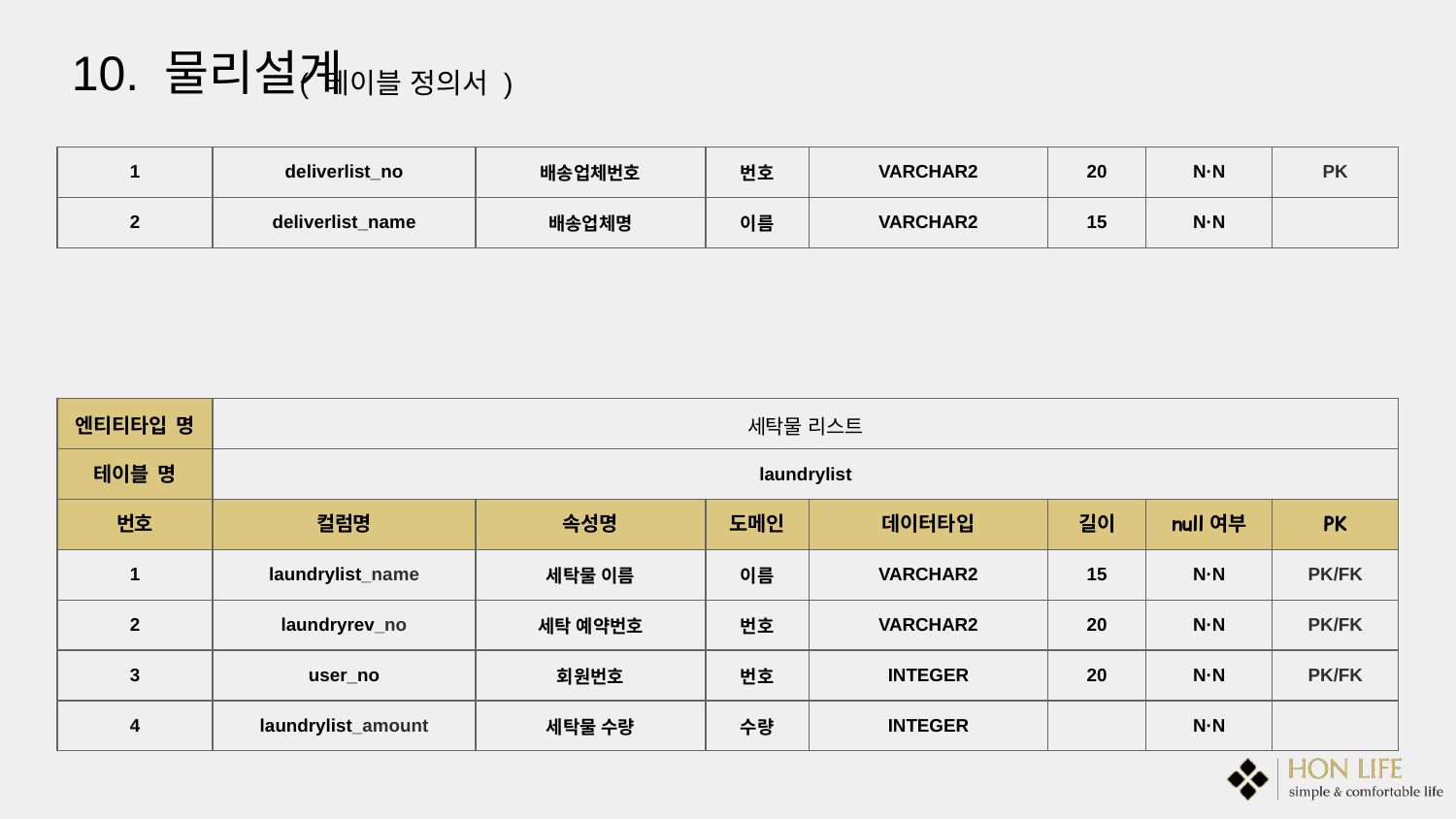

10. 물리설계
( 테이블 정의서 )

| 1 | deliverlist\_no | 배송업체번호 | 번호 | VARCHAR2 | 20 | N·N | PK |
| --- | --- | --- | --- | --- | --- | --- | --- |
| 2 | deliverlist\_name | 배송업체명 | 이름 | VARCHAR2 | 15 | N·N |  |
| 엔티티타입 명 | 세탁물 리스트 |  |  |  |  |  |  |
| --- | --- | --- | --- | --- | --- | --- | --- |
| 테이블 명 | laundrylist |  |  |  |  |  |  |
| 번호 | 컬럼명 | 속성명 | 도메인 | 데이터타입 | 길이 | null여부 | PK |
| 1 | laundrylist\_name | 세탁물 이름 | 이름 | VARCHAR2 | 15 | N·N | PK/FK |
| 2 | laundryrev\_no | 세탁 예약번호 | 번호 | VARCHAR2 | 20 | N·N | PK/FK |
| 3 | user\_no | 회원번호 | 번호 | INTEGER | 20 | N·N | PK/FK |
| 4 | laundrylist\_amount | 세탁물 수량 | 수량 | INTEGER |  | N·N |  |